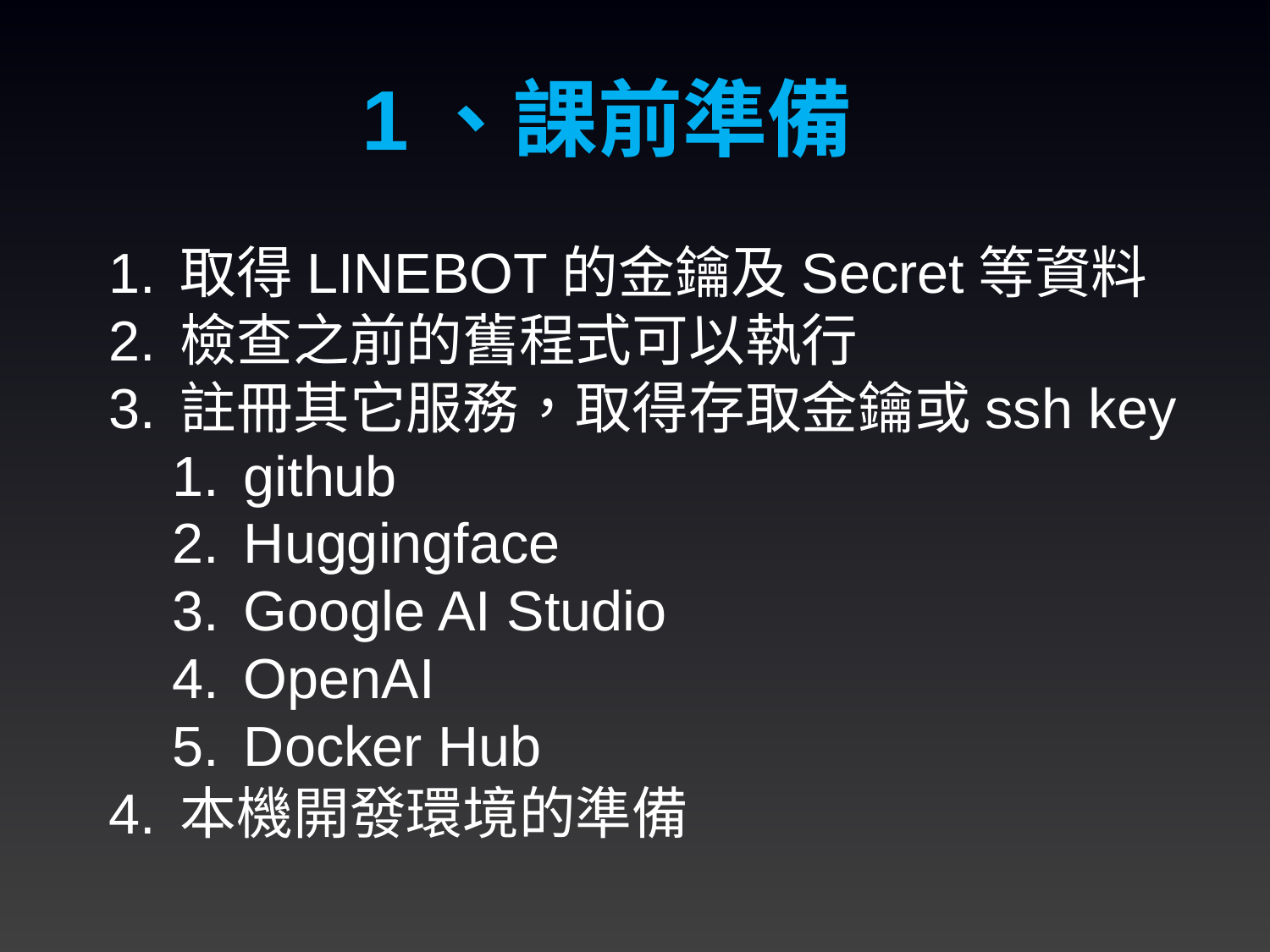

1、課前準備
取得LINEBOT的金鑰及Secret等資料
檢查之前的舊程式可以執行
註冊其它服務，取得存取金鑰或ssh key
github
Huggingface
Google AI Studio
OpenAI
Docker Hub
本機開發環境的準備